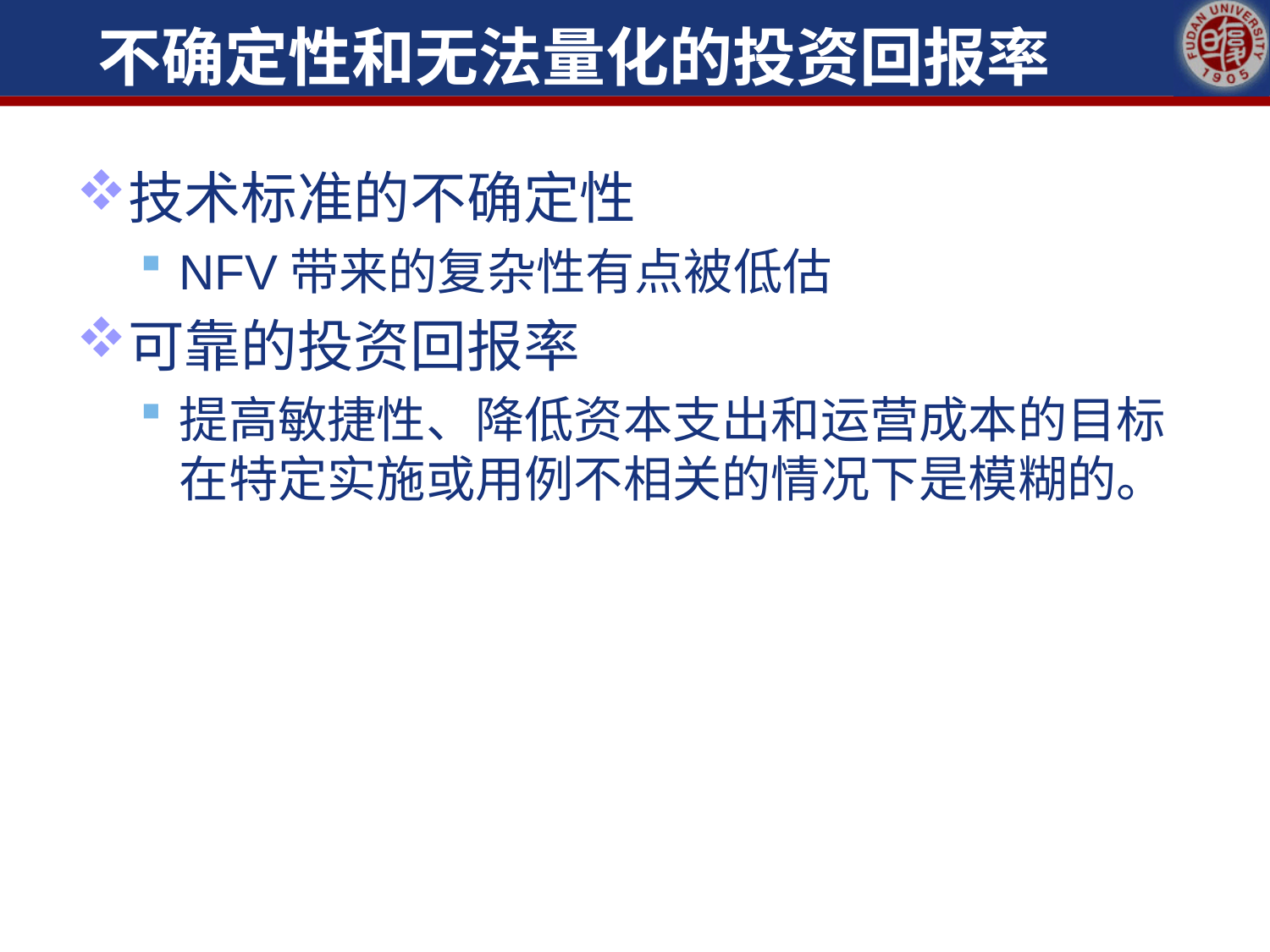

# 不确定性和无法量化的投资回报率
技术标准的不确定性
NFV带来的复杂性有点被低估
可靠的投资回报率
提高敏捷性、降低资本支出和运营成本的目标在特定实施或用例不相关的情况下是模糊的。